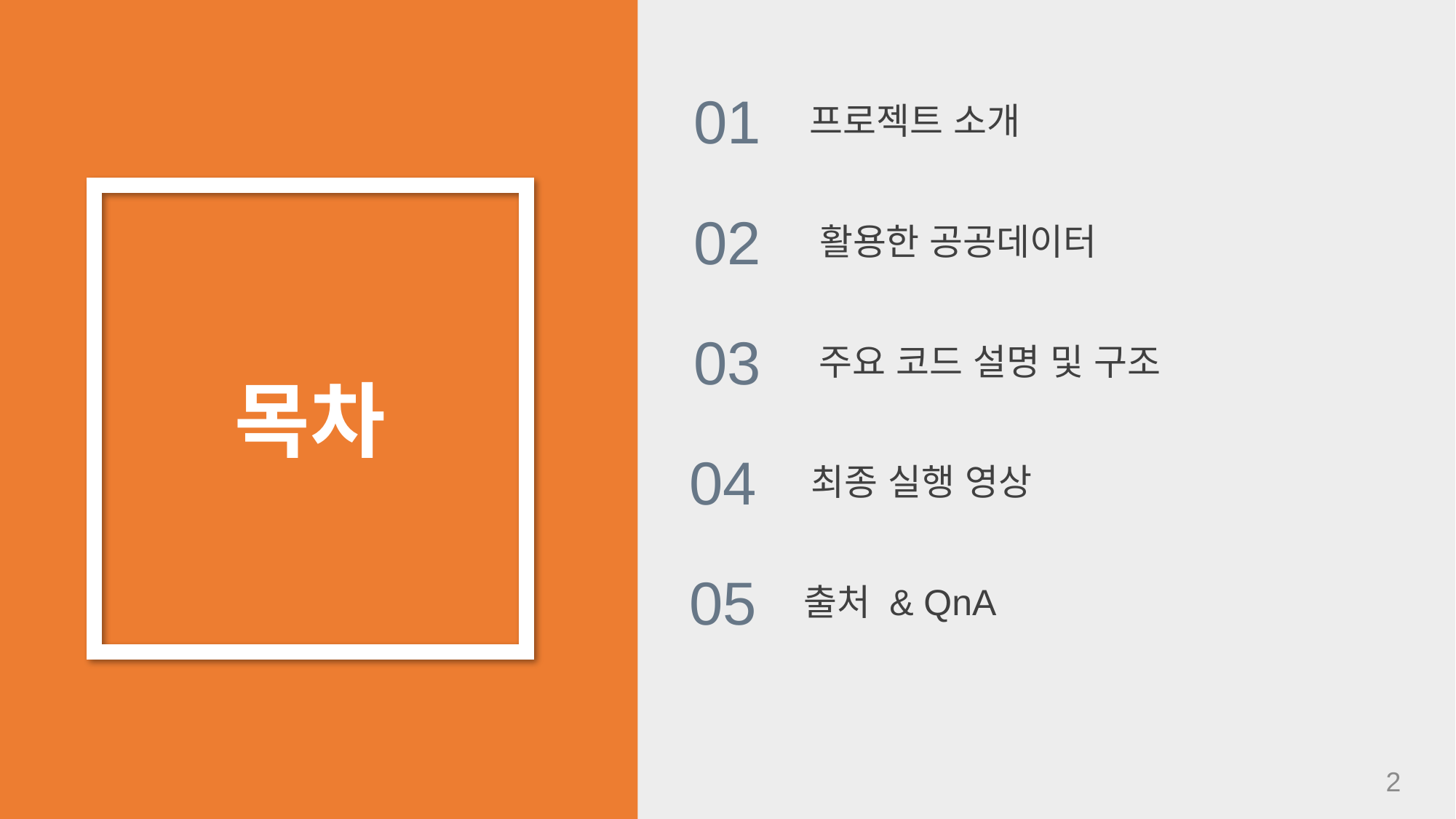

01
프로젝트 소개

02
활용한 공공데이터
03
주요 코드 설명 및 구조
목차
04
최종 실행 영상
05
출처 & QnA
2